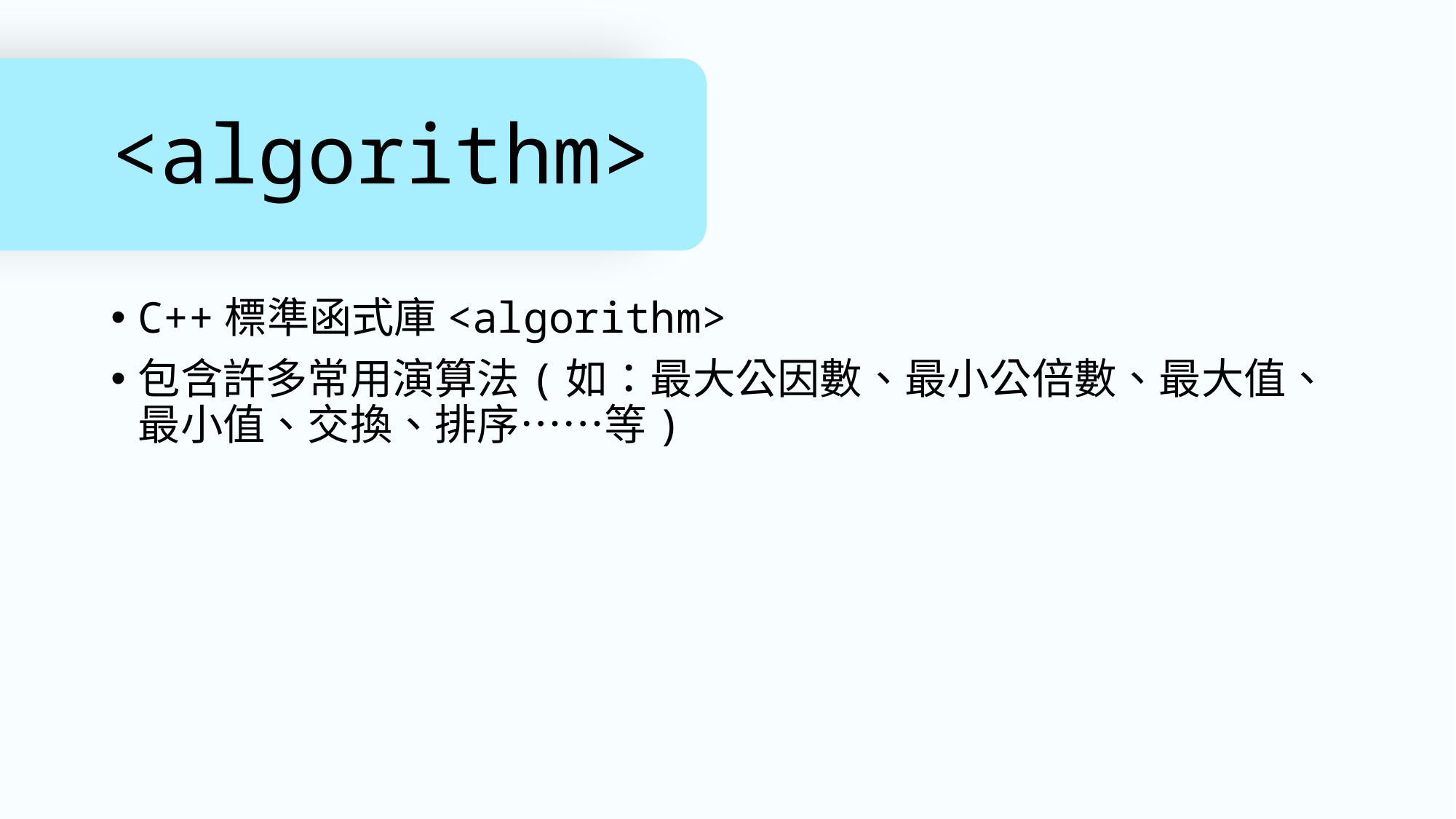

# <algorithm>
C++標準函式庫<algorithm>
包含許多常用演算法(如：最大公因數、最小公倍數、最大值、最小值、交換、排序……等)